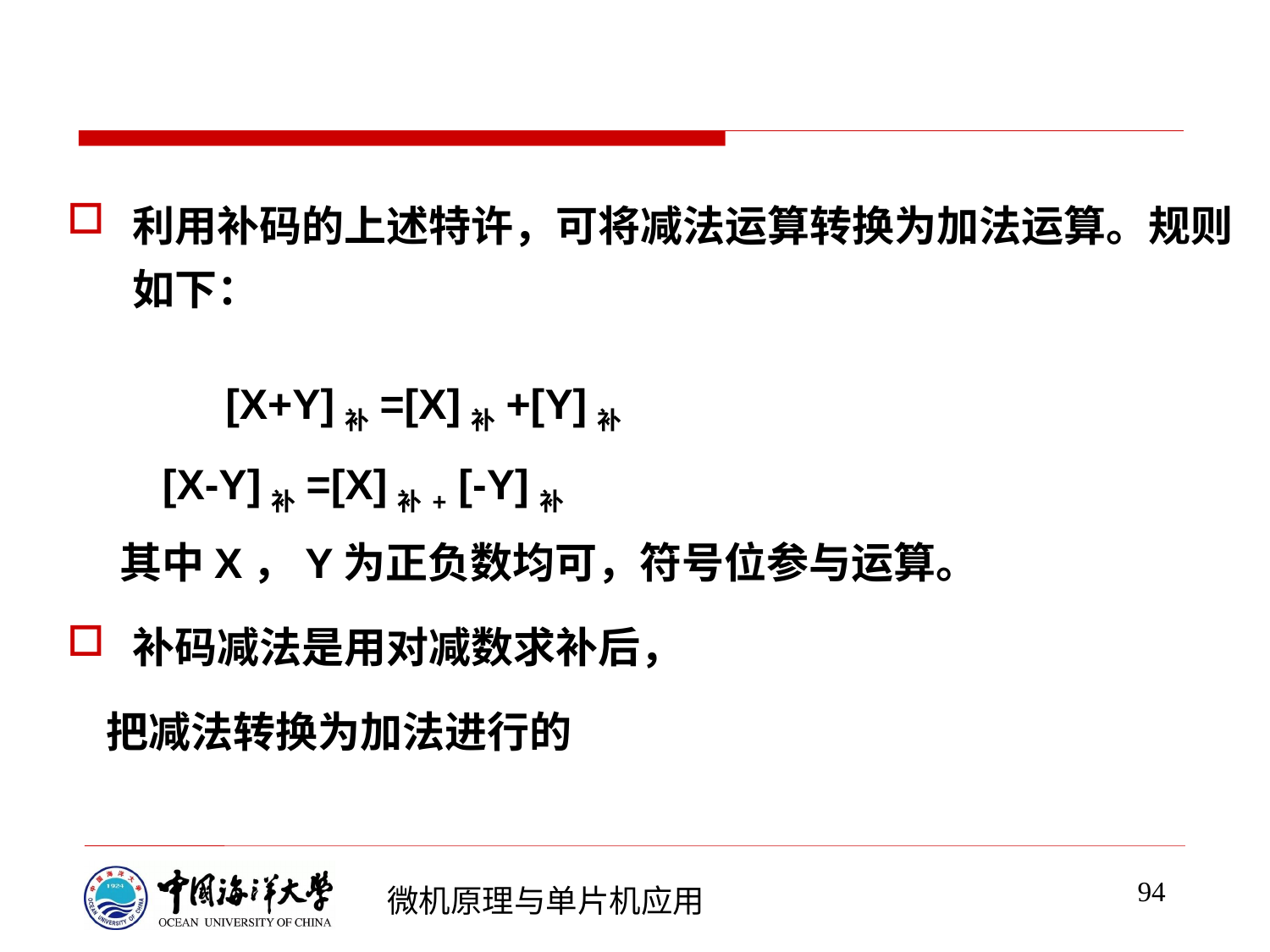

利用补码的上述特许，可将减法运算转换为加法运算。规则如下：
　　[X+Y]补=[X]补+[Y]补
        [X-Y]补=[X]补+ [-Y]补
　 其中X，Y为正负数均可，符号位参与运算。
补码减法是用对减数求补后，
   把减法转换为加法进行的
94